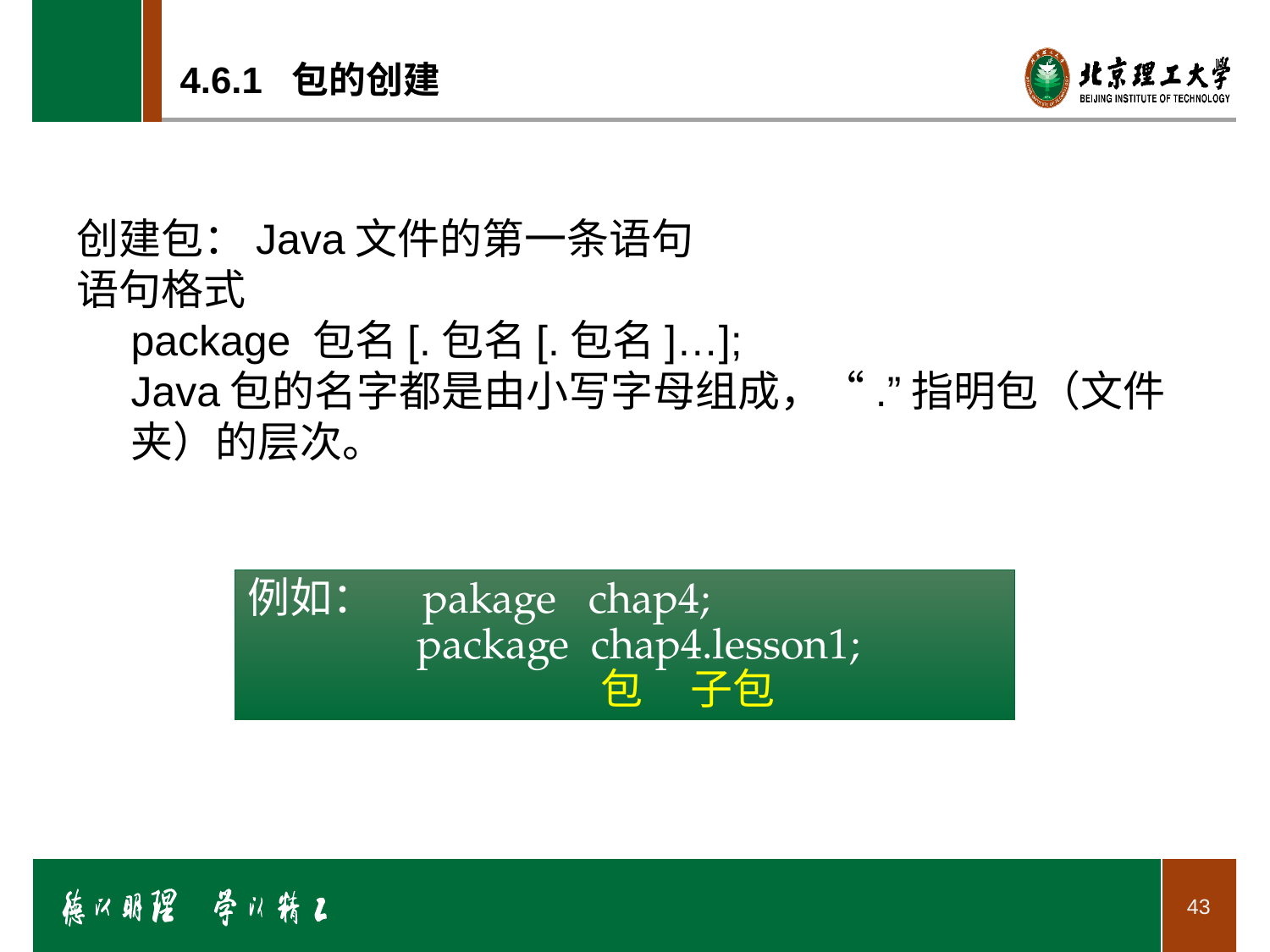

# 4.6.1  包的创建
创建包：Java文件的第一条语句
语句格式
package 包名[.包名[.包名]…];
Java包的名字都是由小写字母组成，“.”指明包（文件夹）的层次。

例如：    pakage   chap4;
                package  chap4.lesson1;
                                    包     子包